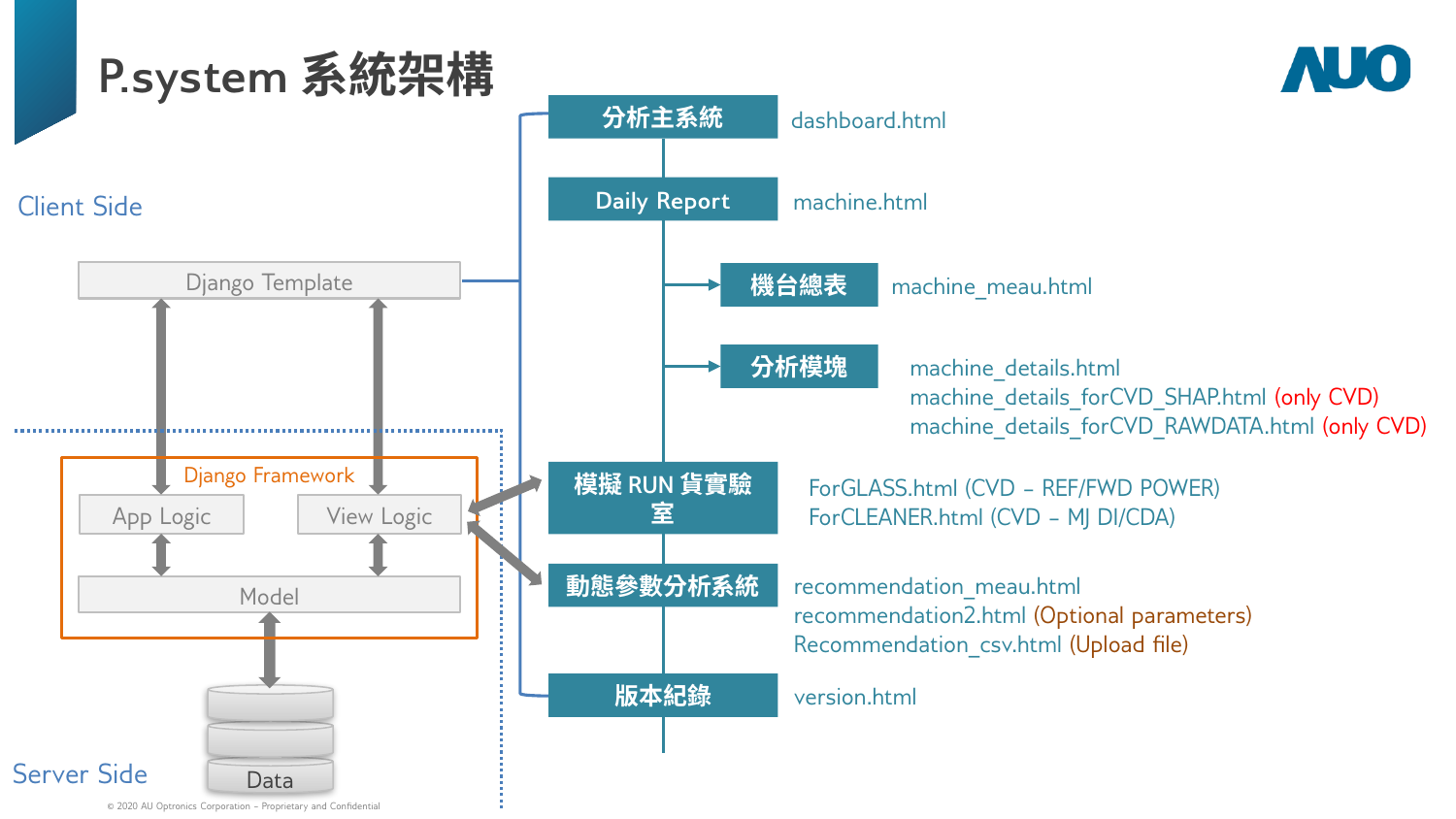

P.system系統架構
分析主系統
dashboard.html

Daily Report
machine.html
Client Side
Django Template
機台總表
machine_meau.html

machine_details.html
machine_details_forCVD_SHAP.html (only CVD)
machine_details_forCVD_RAWDATA.html (only CVD)
分析模塊
Django Framework

模擬RUN貨實驗室
ForGLASS.html (CVD – REF/FWD POWER)
ForCLEANER.html (CVD – MJ DI/CDA)
App Logic
View Logic

recommendation_meau.html
recommendation2.html (Optional parameters)
Recommendation_csv.html (Upload file)
動態參數分析系統
Model

版本紀錄
version.html

Data
Server Side